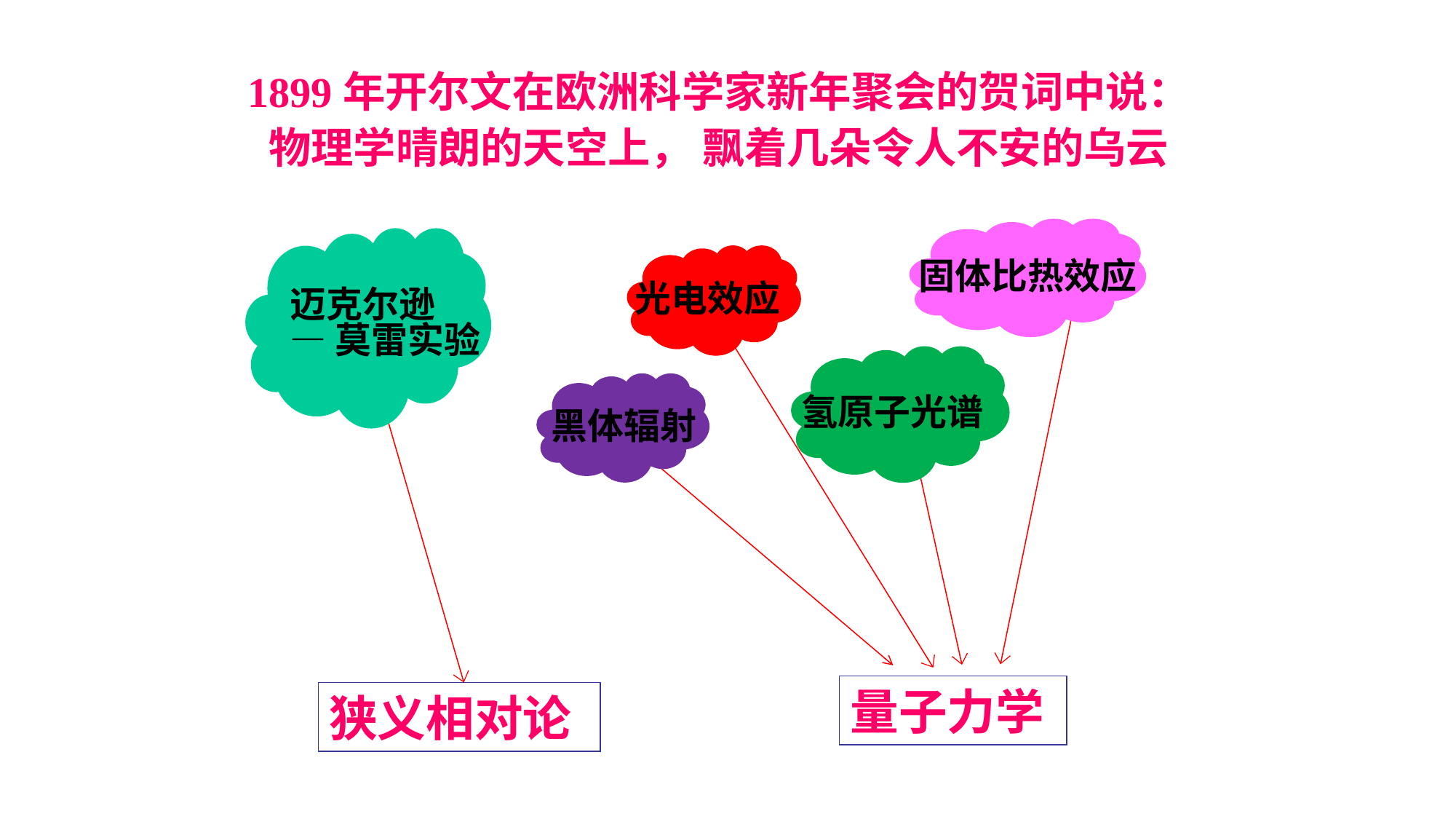

1899年开尔文在欧洲科学家新年聚会的贺词中说：
物理学晴朗的天空上， 飘着几朵令人不安的乌云
 固体比热效应
迈克尔逊
—莫雷实验

光电效应

氢原子光谱
 黑体辐射

量子力学
狭义相对论